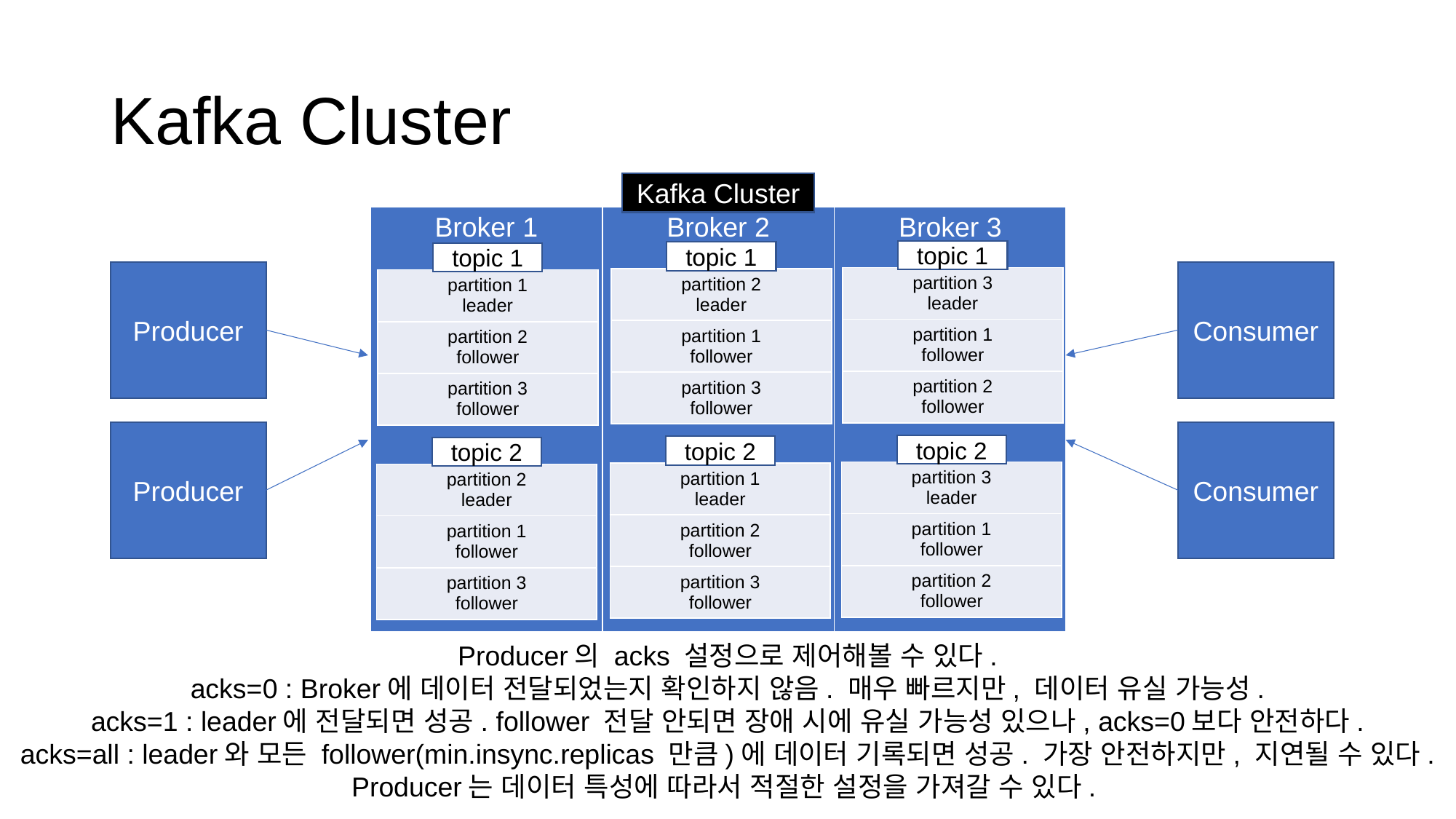

# Kafka Cluster
Kafka Cluster
| Broker 1 | Broker 2 | Broker 3 |
| --- | --- | --- |
topic 1
topic 1
topic 1
Producer
Consumer
| partition 3 leader |
| --- |
| partition 1 follower |
| partition 2 follower |
| partition 2 leader |
| --- |
| partition 1 follower |
| partition 3 follower |
| partition 1 leader |
| --- |
| partition 2 follower |
| partition 3 follower |
Producer
Consumer
topic 2
topic 2
topic 2
| partition 3 leader |
| --- |
| partition 1 follower |
| partition 2 follower |
| partition 1 leader |
| --- |
| partition 2 follower |
| partition 3 follower |
| partition 2 leader |
| --- |
| partition 1 follower |
| partition 3 follower |
Producer의 acks 설정으로 제어해볼 수 있다.
acks=0 : Broker에 데이터 전달되었는지 확인하지 않음. 매우 빠르지만, 데이터 유실 가능성.
acks=1 : leader에 전달되면 성공. follower 전달 안되면 장애 시에 유실 가능성 있으나, acks=0보다 안전하다.
acks=all : leader와 모든 follower(min.insync.replicas 만큼)에 데이터 기록되면 성공. 가장 안전하지만, 지연될 수 있다.
Producer는 데이터 특성에 따라서 적절한 설정을 가져갈 수 있다.